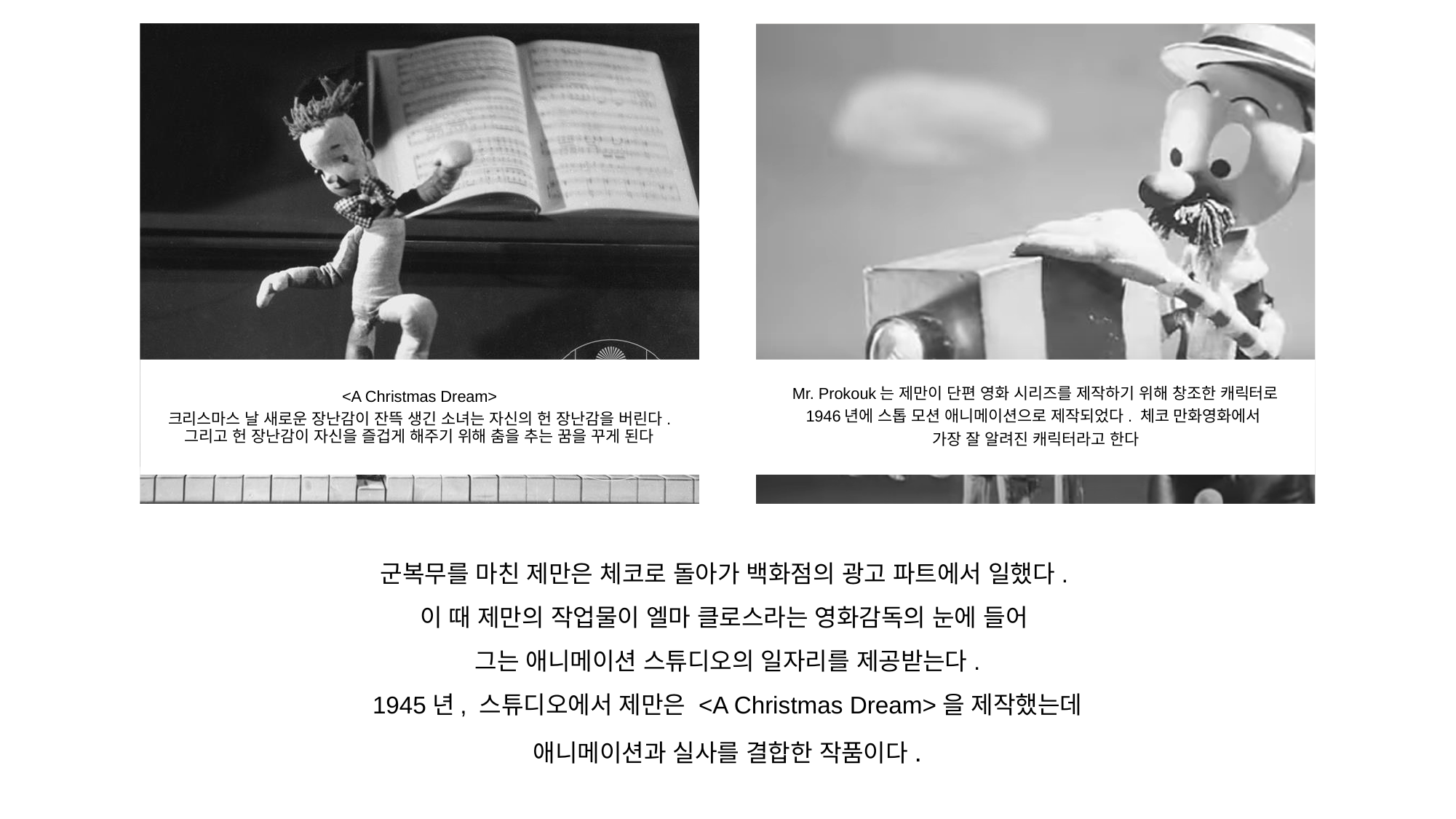

<A Christmas Dream>
크리스마스 날 새로운 장난감이 잔뜩 생긴 소녀는 자신의 헌 장난감을 버린다. 그리고 헌 장난감이 자신을 즐겁게 해주기 위해 춤을 추는 꿈을 꾸게 된다
Mr. Prokouk는 제만이 단편 영화 시리즈를 제작하기 위해 창조한 캐릭터로
1946년에 스톱 모션 애니메이션으로 제작되었다. 체코 만화영화에서
가장 잘 알려진 캐릭터라고 한다
군복무를 마친 제만은 체코로 돌아가 백화점의 광고 파트에서 일했다.
이 때 제만의 작업물이 엘마 클로스라는 영화감독의 눈에 들어
그는 애니메이션 스튜디오의 일자리를 제공받는다.
1945년, 스튜디오에서 제만은 <A Christmas Dream>을 제작했는데
애니메이션과 실사를 결합한 작품이다.